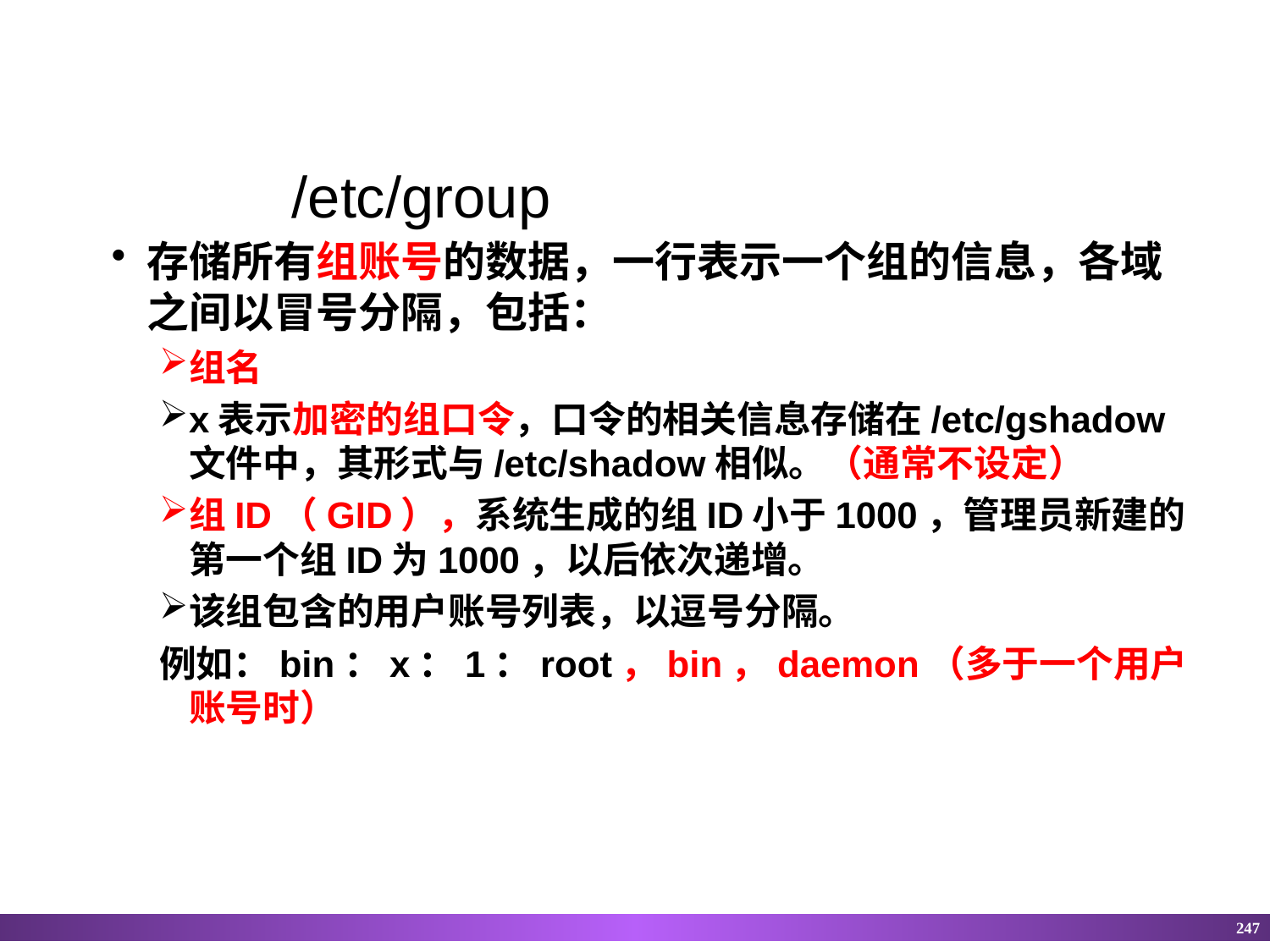

/etc/group
存储所有组账号的数据，一行表示一个组的信息，各域之间以冒号分隔，包括：
组名
x表示加密的组口令，口令的相关信息存储在/etc/gshadow文件中，其形式与/etc/shadow相似。（通常不设定）
组ID（GID），系统生成的组ID小于1000，管理员新建的第一个组ID为1000，以后依次递增。
该组包含的用户账号列表，以逗号分隔。
例如：bin：x：1：root，bin，daemon（多于一个用户账号时）